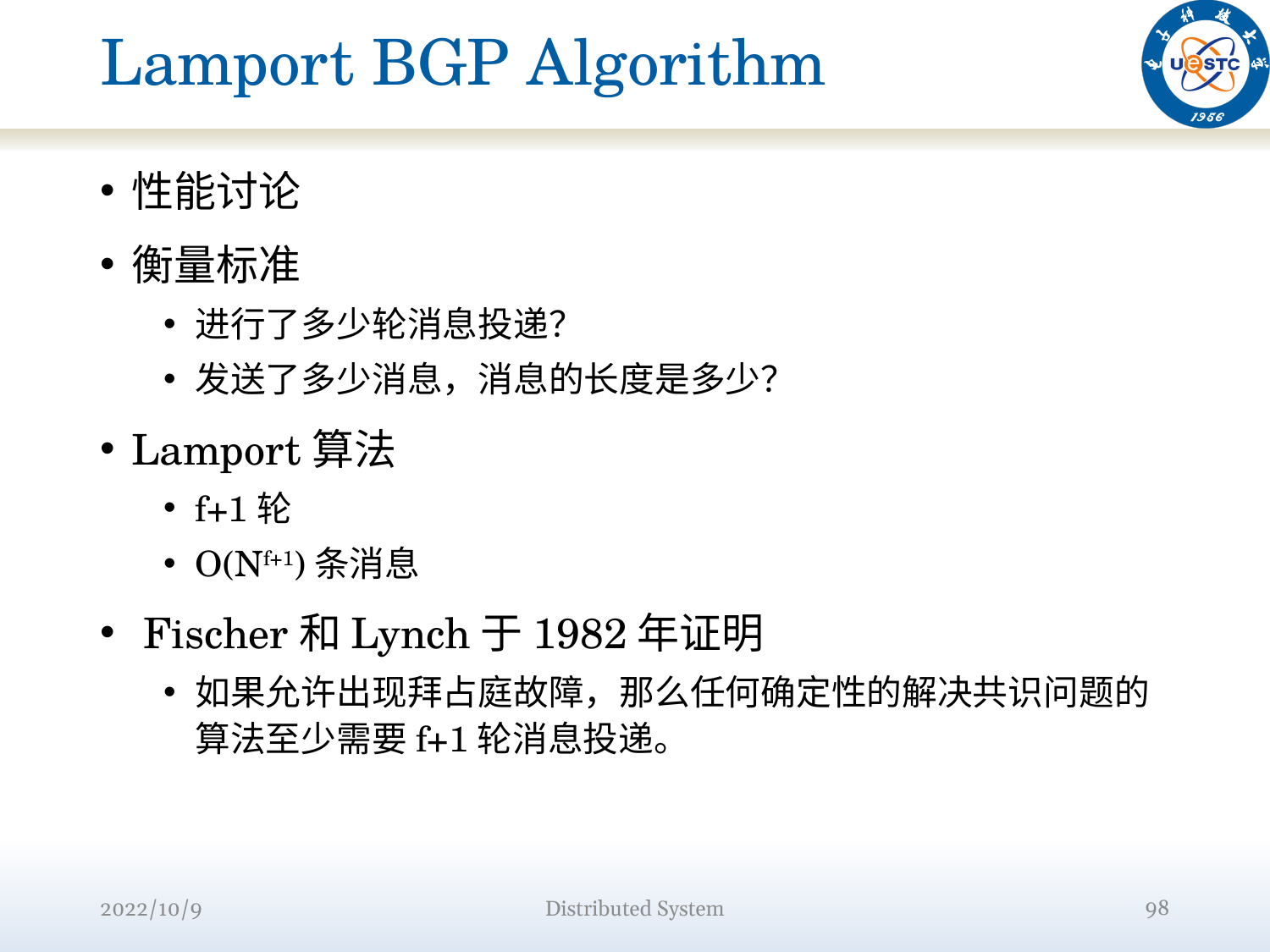

# Lamport BGP Algorithm
性能讨论
衡量标准
进行了多少轮消息投递？
发送了多少消息，消息的长度是多少？
Lamport算法
f+1轮
O(Nf+1)条消息
 Fischer和Lynch于1982年证明
如果允许出现拜占庭故障，那么任何确定性的解决共识问题的算法至少需要f+1轮消息投递。
2022/10/9
Distributed System
98